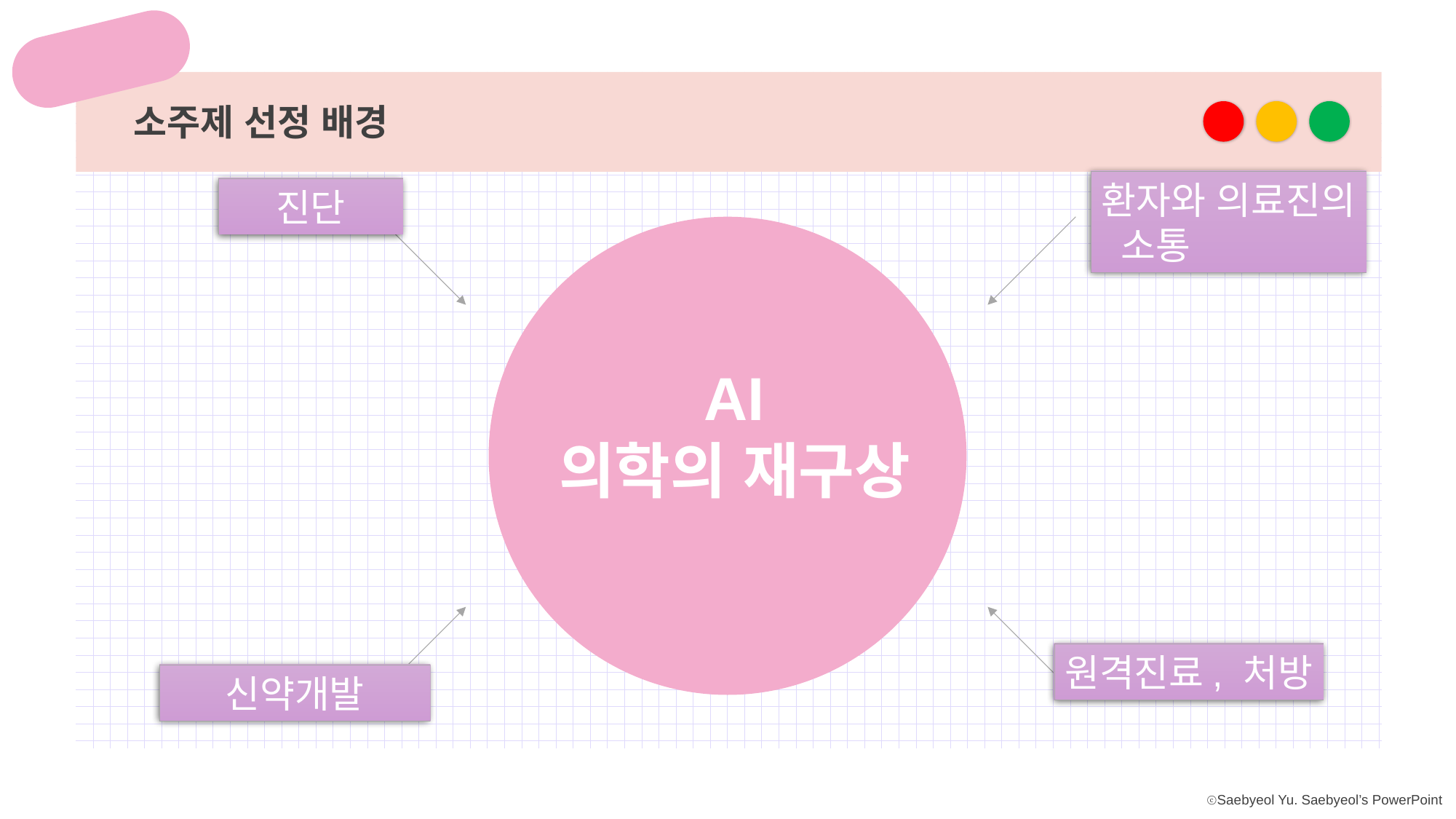

소주제 선정 배경

환자와 의료진의
 소통
진단

AI
의학의 재구상
원격진료, 처방
신약개발